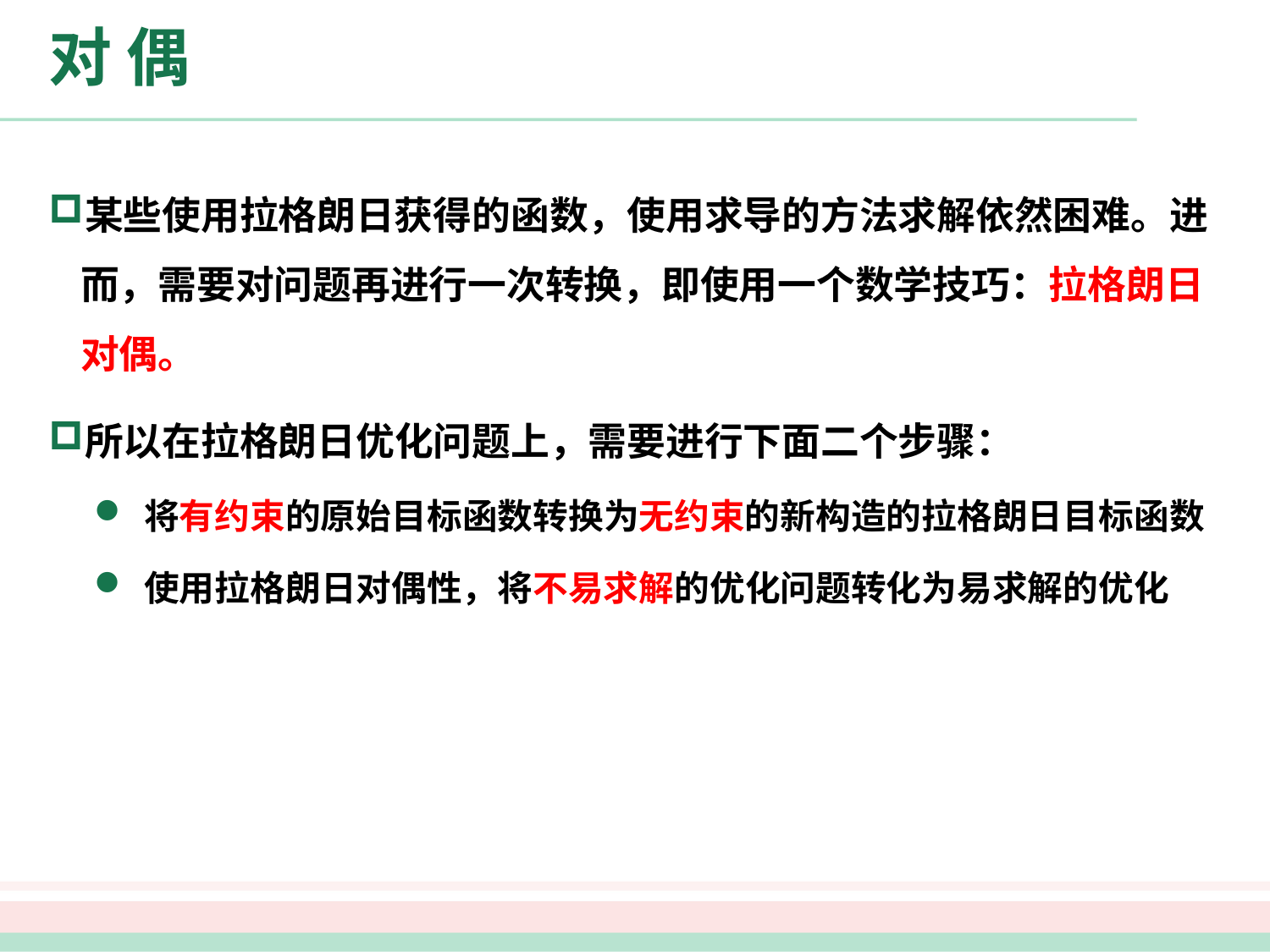

# 对 偶
某些使用拉格朗日获得的函数，使用求导的方法求解依然困难。进而，需要对问题再进行一次转换，即使用一个数学技巧：拉格朗日对偶。
所以在拉格朗日优化问题上，需要进行下面二个步骤：
将有约束的原始目标函数转换为无约束的新构造的拉格朗日目标函数
使用拉格朗日对偶性，将不易求解的优化问题转化为易求解的优化